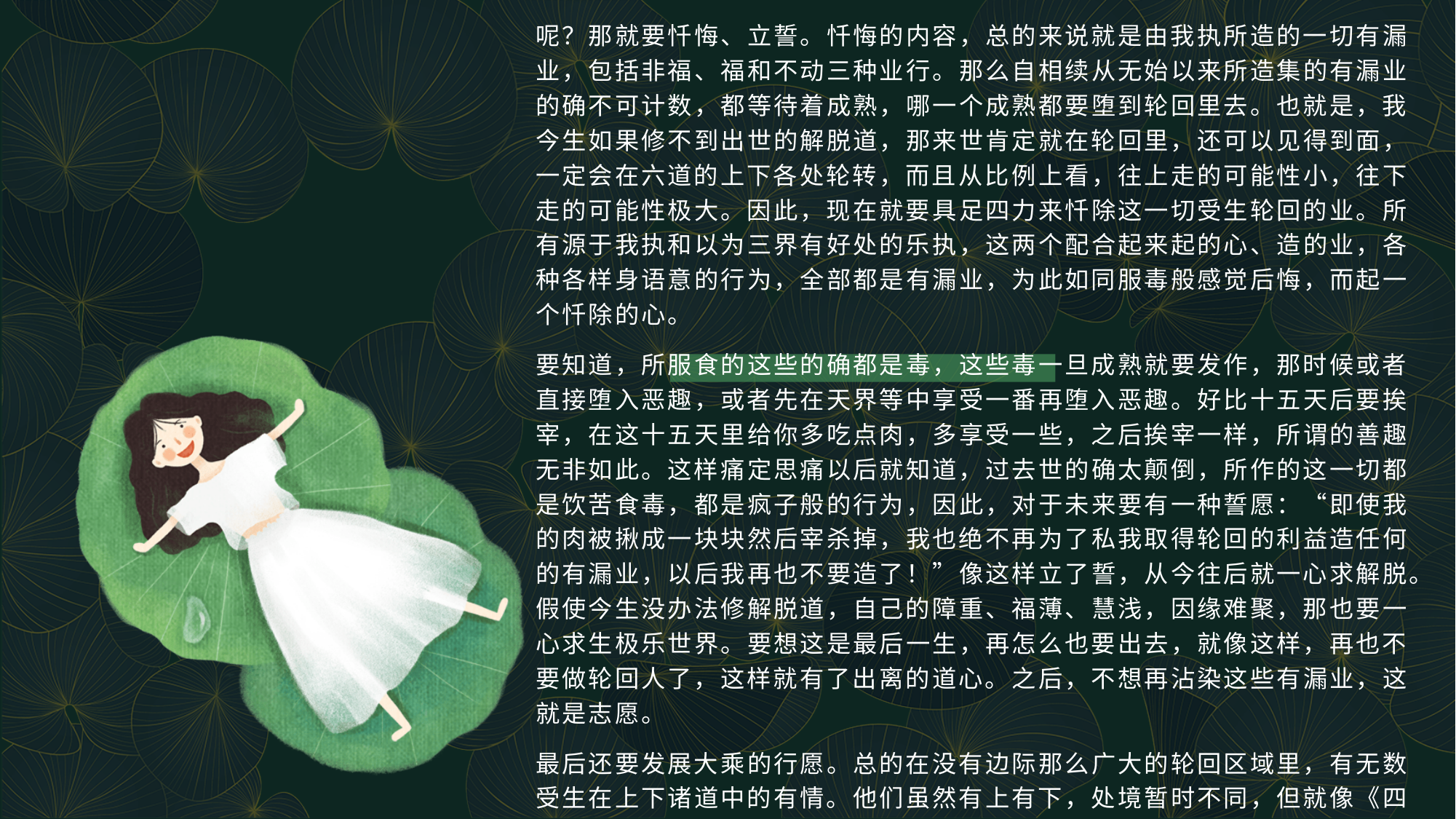

呢？那就要忏悔、立誓。忏悔的内容，总的来说就是由我执所造的一切有漏业，包括非福、福和不动三种业行。那么自相续从无始以来所造集的有漏业的确不可计数，都等待着成熟，哪一个成熟都要堕到轮回里去。也就是，我今生如果修不到出世的解脱道，那来世肯定就在轮回里，还可以见得到面，一定会在六道的上下各处轮转，而且从比例上看，往上走的可能性小，往下走的可能性极大。因此，现在就要具足四力来忏除这一切受生轮回的业。所有源于我执和以为三界有好处的乐执，这两个配合起来起的心、造的业，各种各样身语意的行为，全部都是有漏业，为此如同服毒般感觉后悔，而起一个忏除的心。
要知道，所服食的这些的确都是毒，这些毒一旦成熟就要发作，那时候或者直接堕入恶趣，或者先在天界等中享受一番再堕入恶趣。好比十五天后要挨宰，在这十五天里给你多吃点肉，多享受一些，之后挨宰一样，所谓的善趣无非如此。这样痛定思痛以后就知道，过去世的确太颠倒，所作的这一切都是饮苦食毒，都是疯子般的行为，因此，对于未来要有一种誓愿：“即使我的肉被揪成一块块然后宰杀掉，我也绝不再为了私我取得轮回的利益造任何的有漏业，以后我再也不要造了！”像这样立了誓，从今往后就一心求解脱。假使今生没办法修解脱道，自己的障重、福薄、慧浅，因缘难聚，那也要一心求生极乐世界。要想这是最后一生，再怎么也要出去，就像这样，再也不要做轮回人了，这样就有了出离的道心。之后，不想再沾染这些有漏业，这就是志愿。
最后还要发展大乘的行愿。总的在没有边际那么广大的轮回区域里，有无数受生在上下诸道中的有情。他们虽然有上有下，处境暂时不同，但就像《四